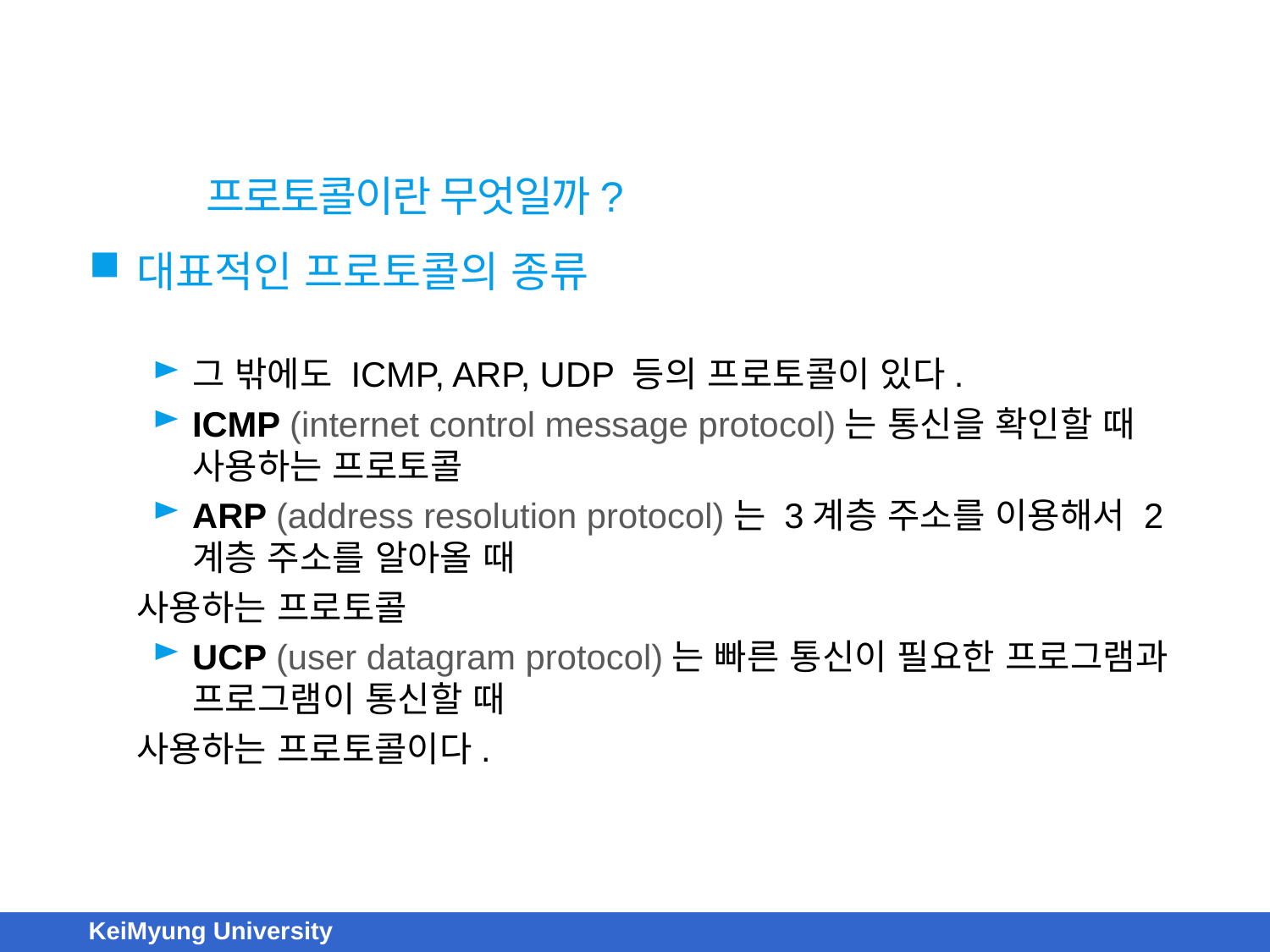

01-4    프로토콜이란 무엇일까?
대표적인 프로토콜의 종류

그 밖에도 ICMP, ARP, UDP 등의 프로토콜이 있다.
ICMP (internet control message protocol)는 통신을 확인할 때 사용하는 프로토콜
ARP (address resolution protocol)는 3계층 주소를 이용해서 2계층 주소를 알아올 때
사용하는 프로토콜
UCP (user datagram protocol)는 빠른 통신이 필요한 프로그램과 프로그램이 통신할 때
사용하는 프로토콜이다.